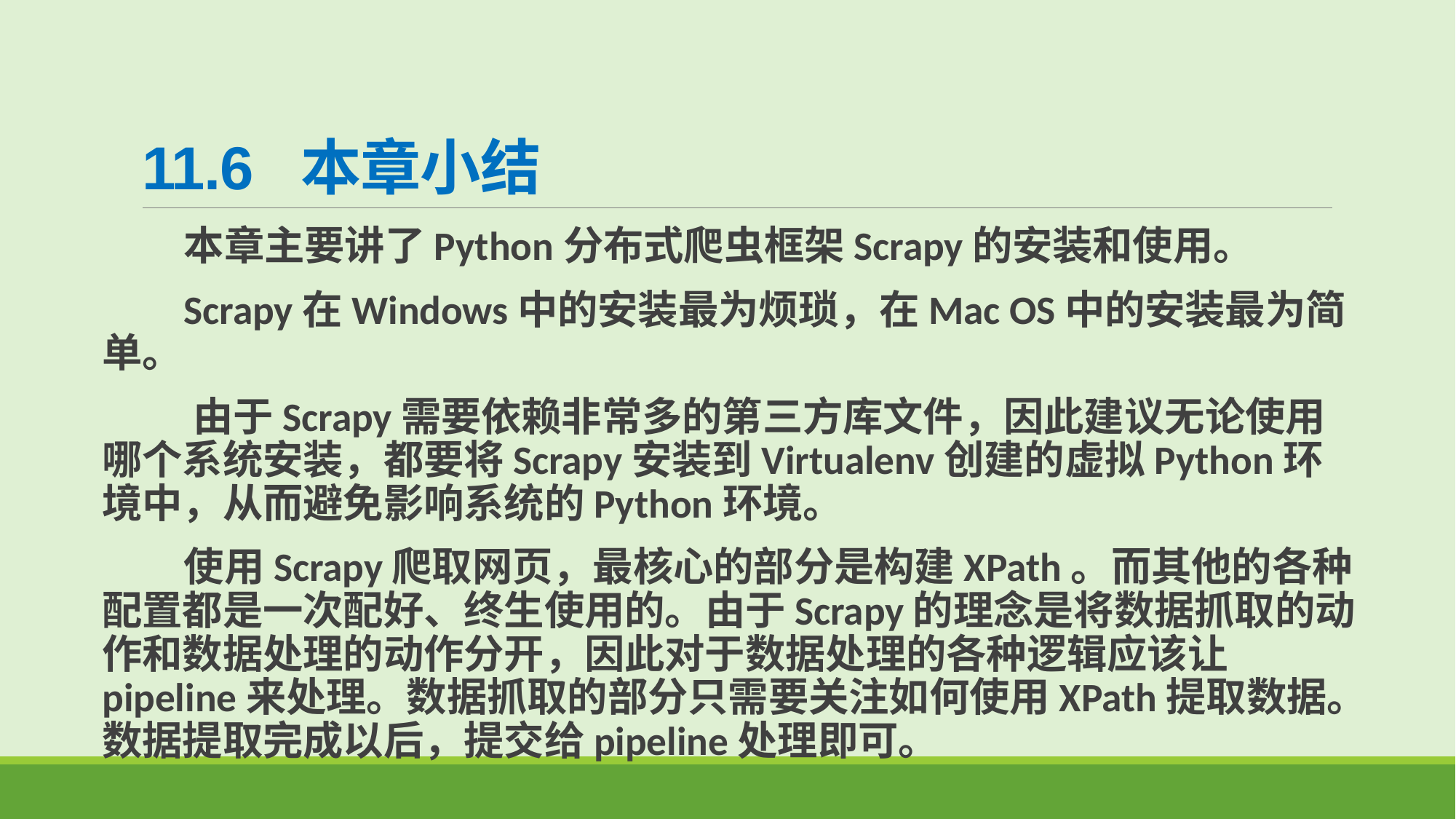

# 11.6  本章小结
        本章主要讲了Python分布式爬虫框架Scrapy的安装和使用。
         Scrapy在Windows中的安装最为烦琐，在Mac OS中的安装最为简单。
         由于Scrapy需要依赖非常多的第三方库文件，因此建议无论使用哪个系统安装，都要将Scrapy安装到Virtualenv创建的虚拟Python环境中，从而避免影响系统的Python环境。
        使用Scrapy爬取网页，最核心的部分是构建XPath。而其他的各种配置都是一次配好、终生使用的。由于Scrapy的理念是将数据抓取的动作和数据处理的动作分开，因此对于数据处理的各种逻辑应该让pipeline来处理。数据抓取的部分只需要关注如何使用XPath提取数据。数据提取完成以后，提交给pipeline处理即可。